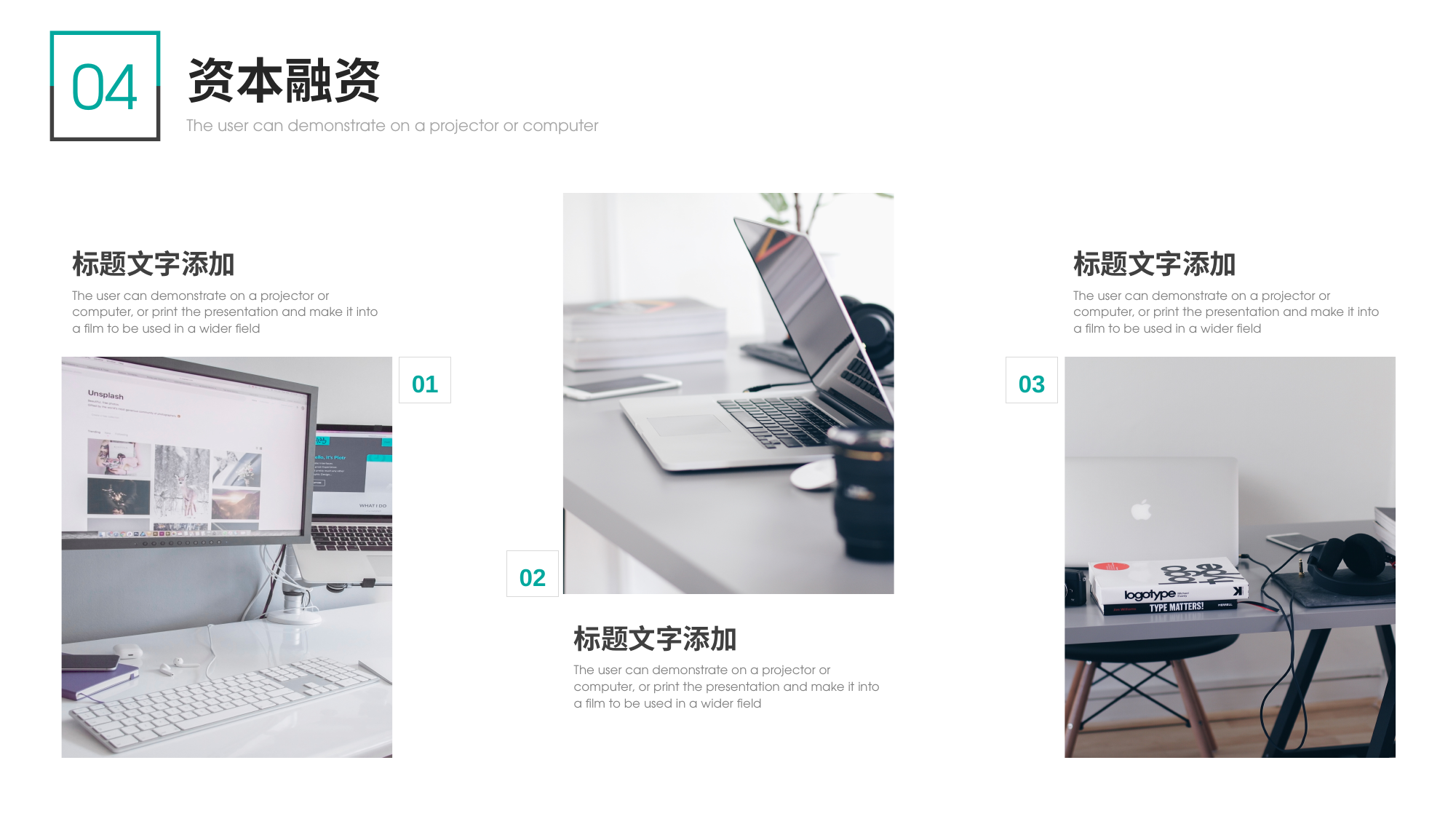

04
资本融资
The user can demonstrate on a projector or computer

02
标题文字添加
The user can demonstrate on a projector or computer, or print the presentation and make it into a film to be used in a wider field
标题文字添加
The user can demonstrate on a projector or computer, or print the presentation and make it into a film to be used in a wider field

01
标题文字添加
The user can demonstrate on a projector or computer, or print the presentation and make it into a film to be used in a wider field
03